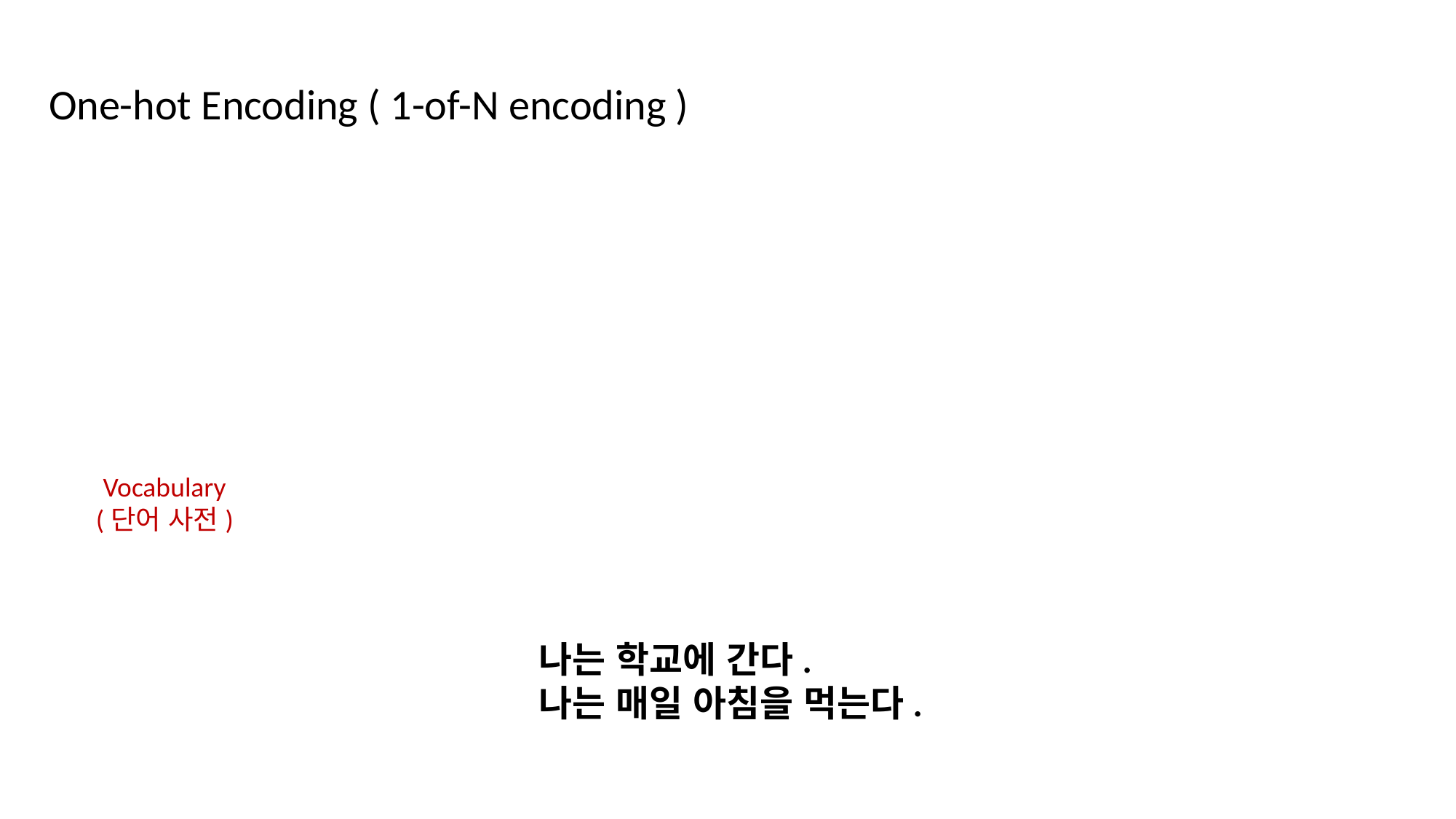

One-hot Encoding ( 1-of-N encoding )
Vocabulary
(단어 사전)
나는 학교에 간다.
나는 매일 아침을 먹는다.